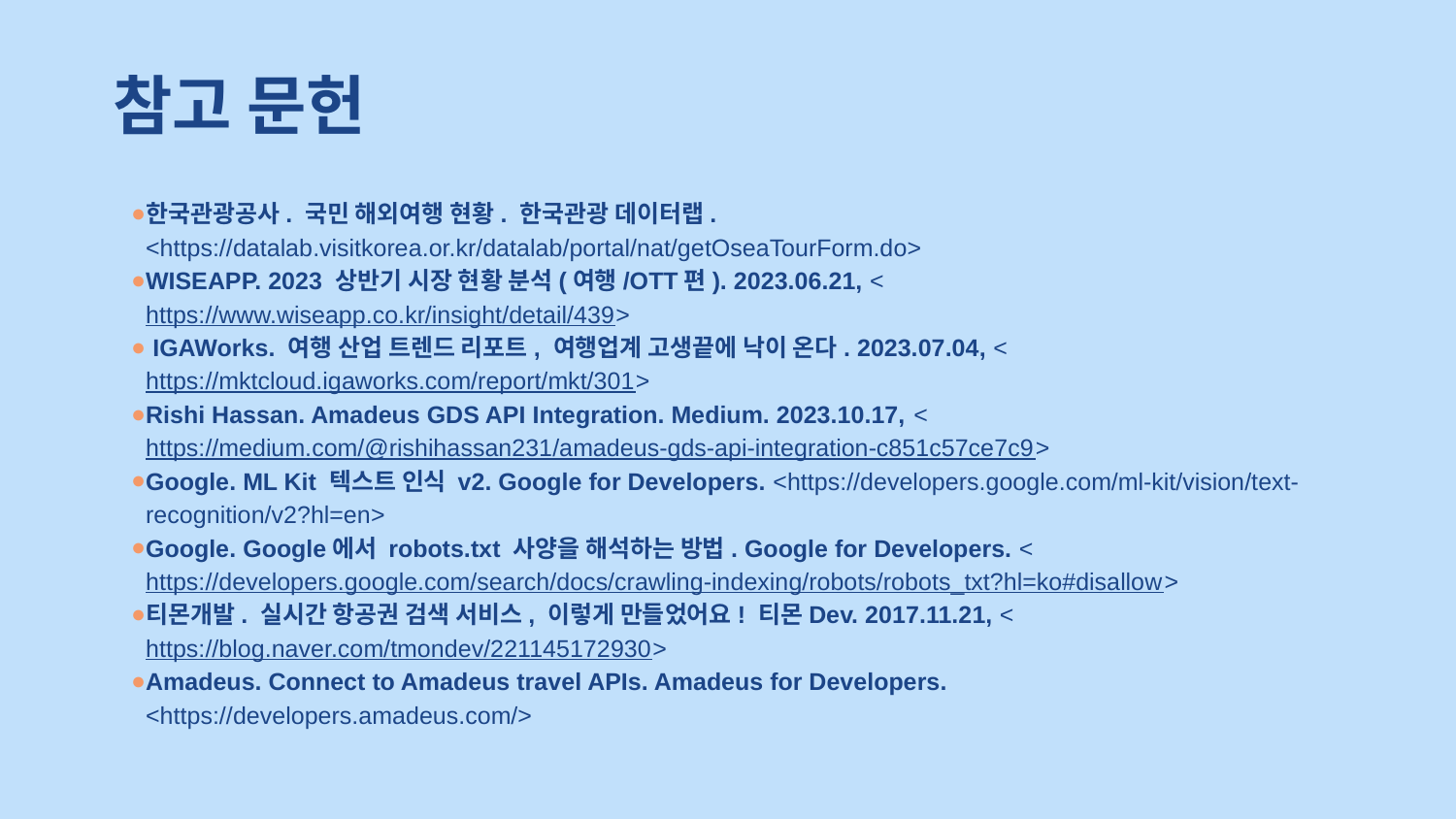

# 참고 문헌
한국관광공사. 국민 해외여행 현황. 한국관광 데이터랩.   <https://datalab.visitkorea.or.kr/datalab/portal/nat/getOseaTourForm.do>
WISEAPP. 2023 상반기 시장 현황 분석(여행/OTT편). 2023.06.21, <https://www.wiseapp.co.kr/insight/detail/439>
 IGAWorks. 여행 산업 트렌드 리포트, 여행업계 고생끝에 낙이 온다. 2023.07.04, <https://mktcloud.igaworks.com/report/mkt/301>
Rishi Hassan. Amadeus GDS API Integration. Medium. 2023.10.17, <https://medium.com/@rishihassan231/amadeus-gds-api-integration-c851c57ce7c9>
Google. ML Kit 텍스트 인식 v2. Google for Developers. <https://developers.google.com/ml-kit/vision/text-recognition/v2?hl=en>
Google. Google에서 robots.txt 사양을 해석하는 방법. Google for Developers. <https://developers.google.com/search/docs/crawling-indexing/robots/robots_txt?hl=ko#disallow>
티몬개발. 실시간 항공권 검색 서비스, 이렇게 만들었어요! 티몬Dev. 2017.11.21, <https://blog.naver.com/tmondev/221145172930>
Amadeus. Connect to Amadeus travel APIs. Amadeus for Developers. <https://developers.amadeus.com/>